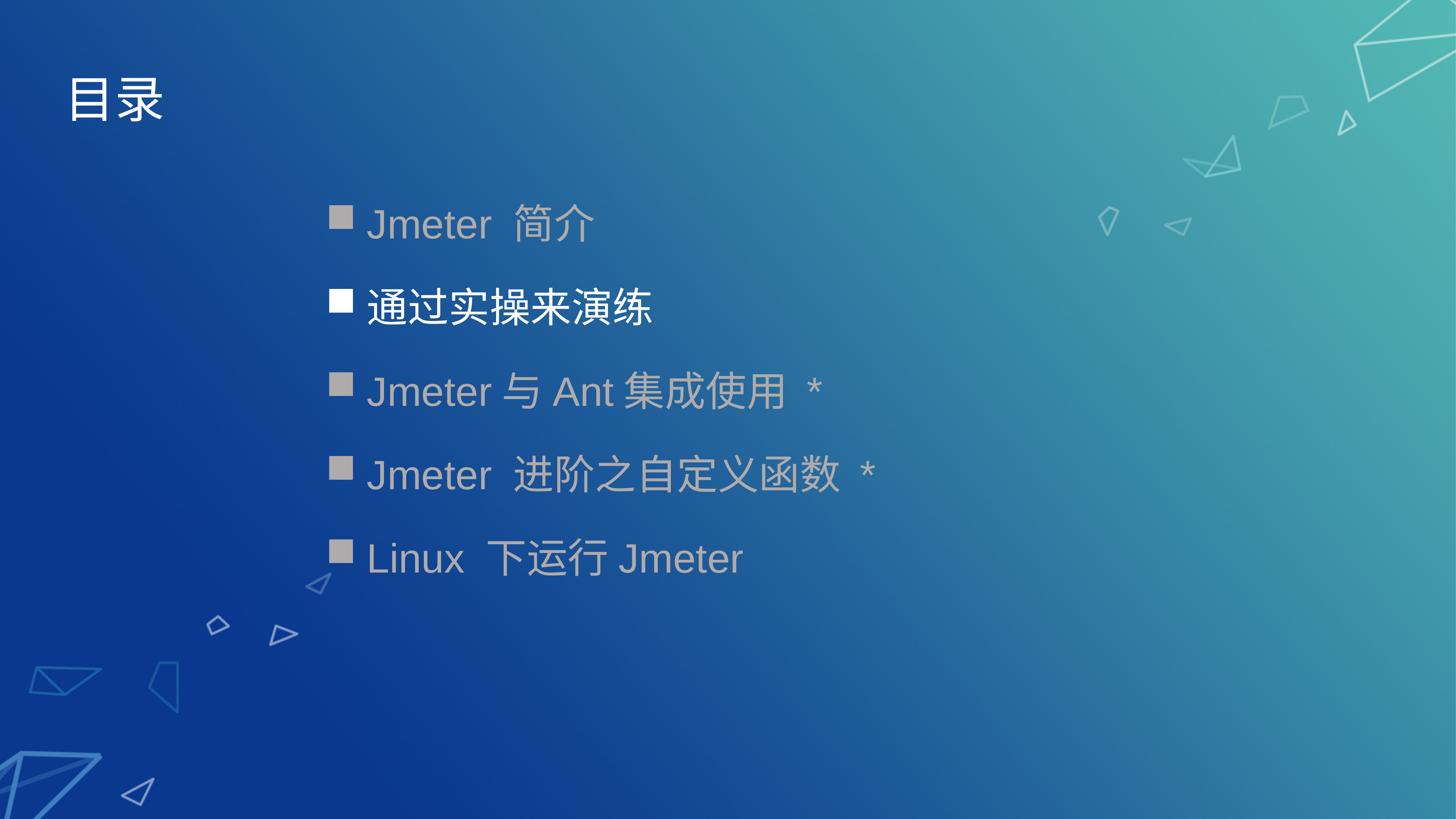

目录
Jmeter 简介
通过实操来演练
Jmeter与Ant集成使用 *
Jmeter 进阶之自定义函数 *
Linux 下运行Jmeter